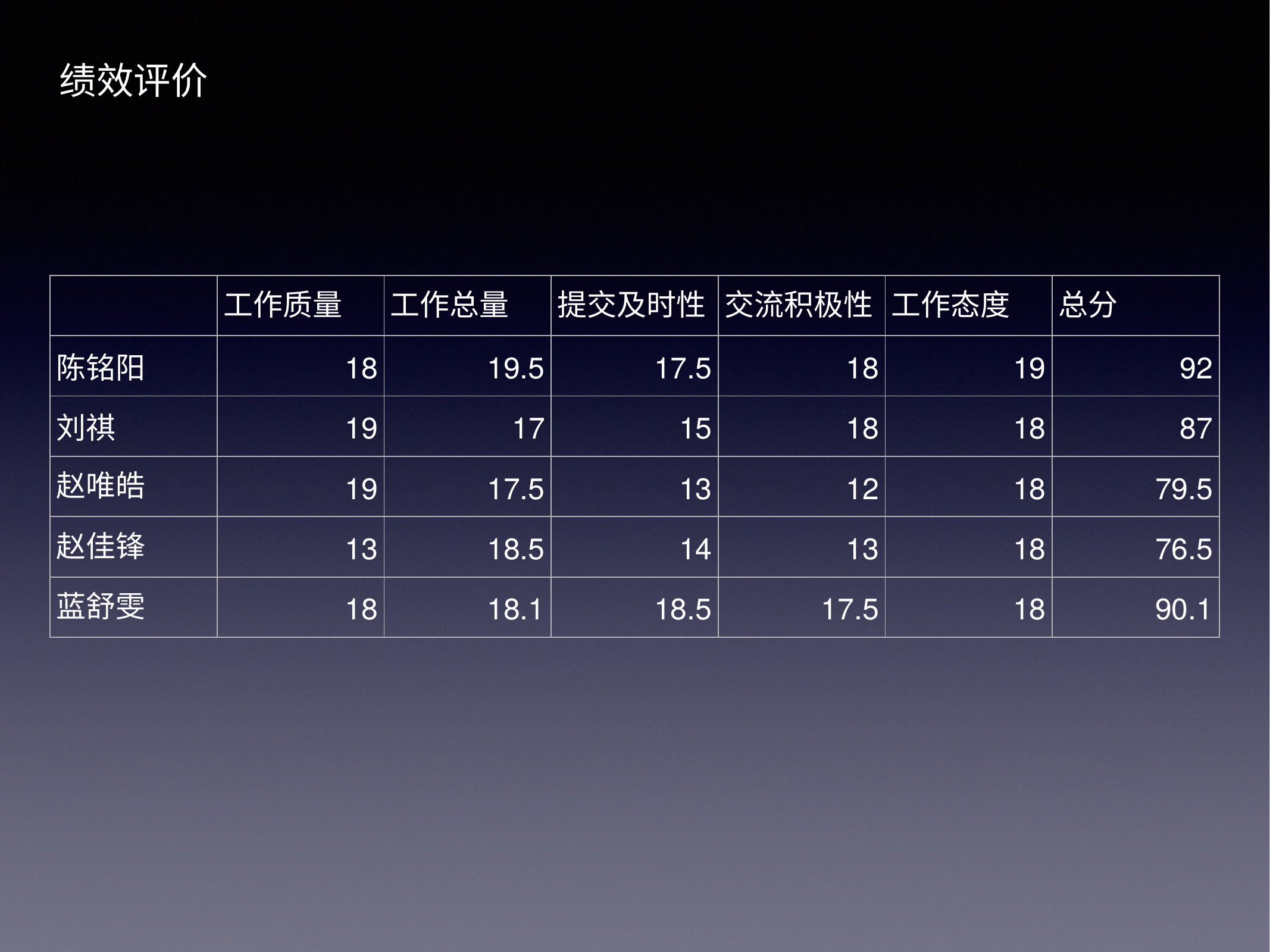

绩效评价
|  | 工作质量 | 工作总量 | 提交及时性 | 交流积极性 | 工作态度 | 总分 |
| --- | --- | --- | --- | --- | --- | --- |
| 陈铭阳 | 18 | 19.5 | 17.5 | 18 | 19 | 92 |
| 刘祺 | 19 | 17 | 15 | 18 | 18 | 87 |
| 赵唯皓 | 19 | 17.5 | 13 | 12 | 18 | 79.5 |
| 赵佳锋 | 13 | 18.5 | 14 | 13 | 18 | 76.5 |
| 蓝舒雯 | 18 | 18.1 | 18.5 | 17.5 | 18 | 90.1 |